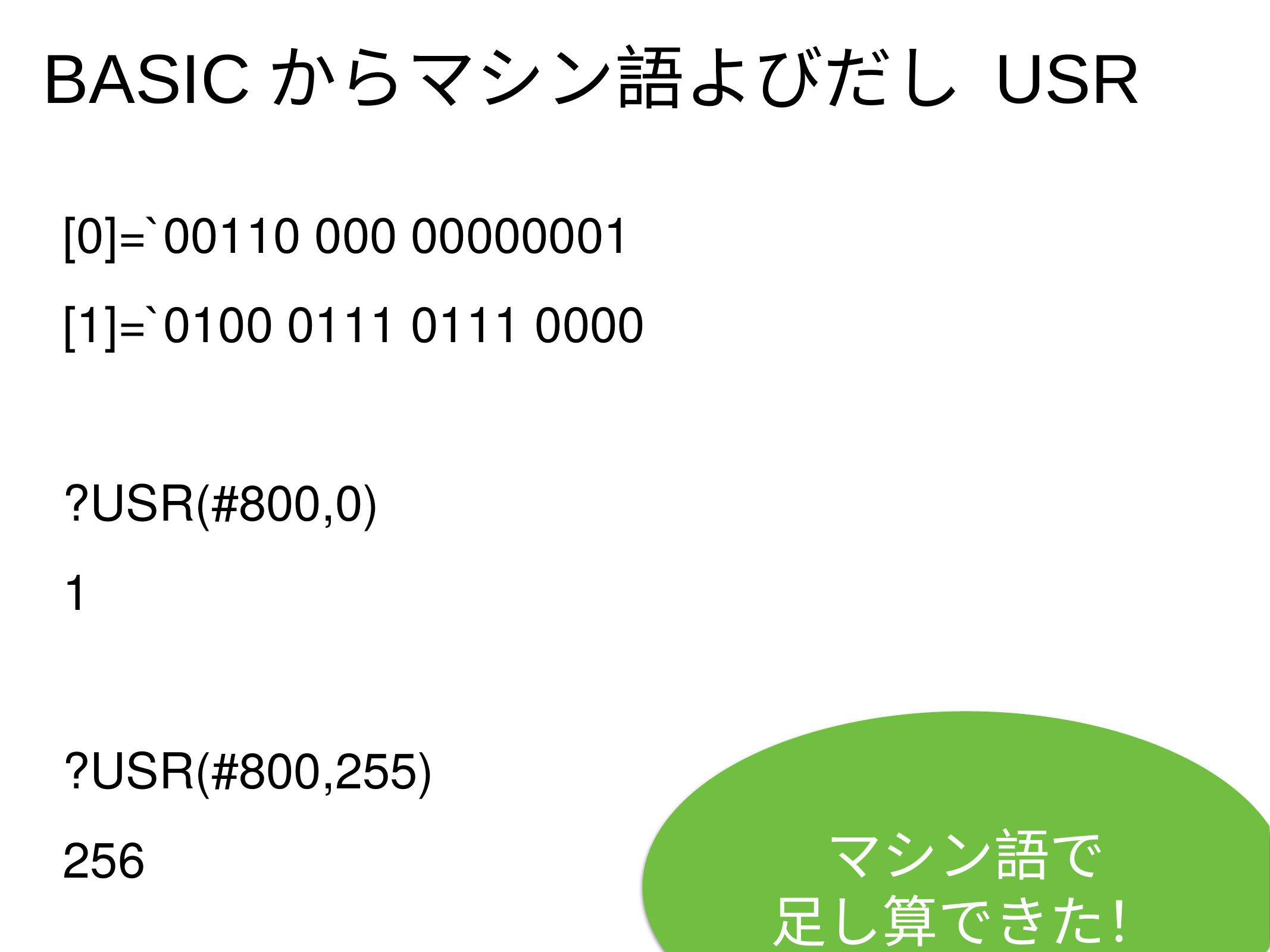

# BASICからマシン語よびだし USR
[0]=`00110 000 00000001
[1]=`0100 0111 0111 0000

?USR(#800,0)
1

?USR(#800,255)
256
マシン語で
足し算できた！